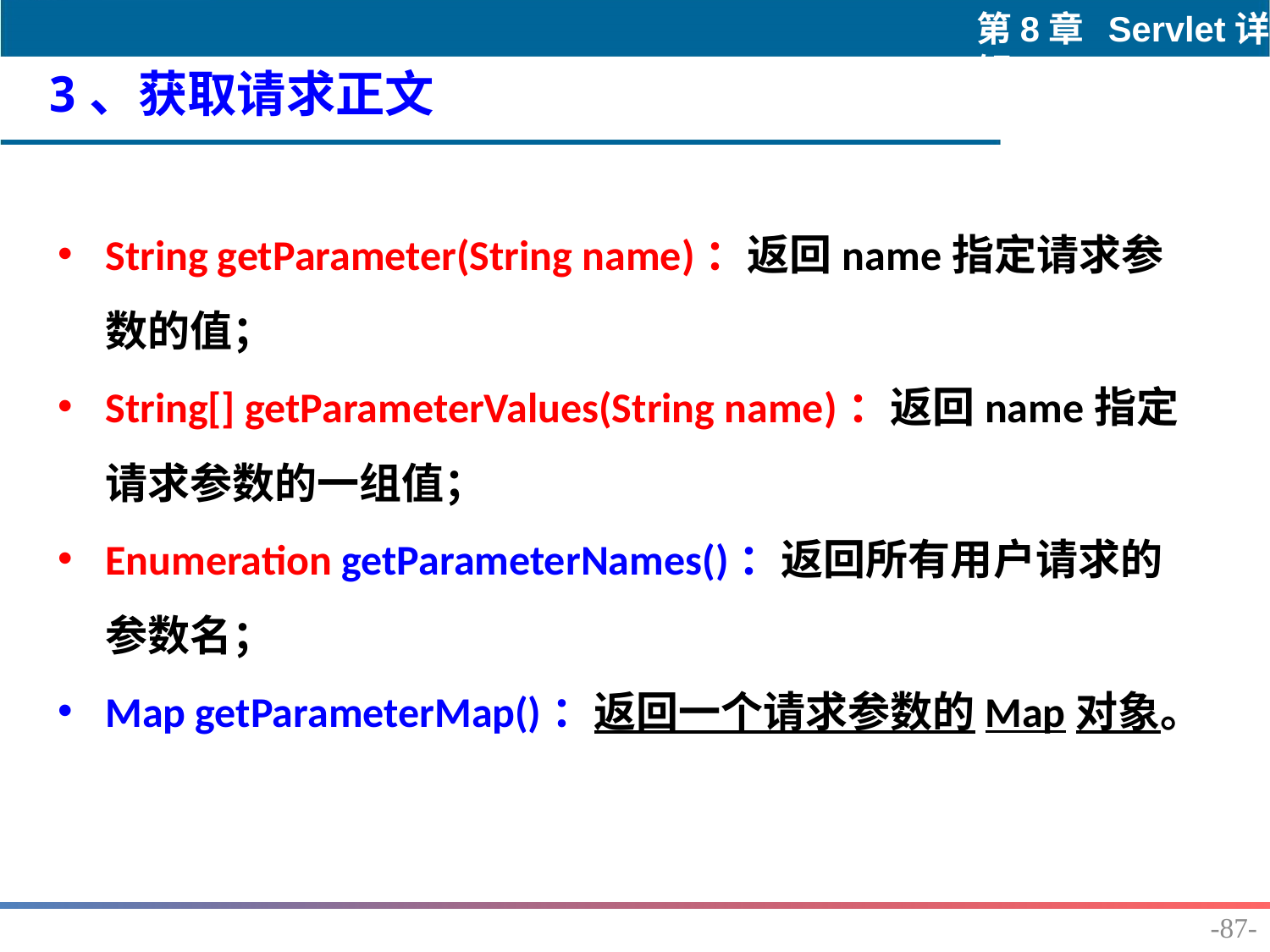

3、获取请求正文
String getParameter(String name)：返回name指定请求参数的值；
String[] getParameterValues(String name)：返回name指定请求参数的一组值；
Enumeration getParameterNames()：返回所有用户请求的参数名；
Map getParameterMap()：返回一个请求参数的Map对象。

-87-